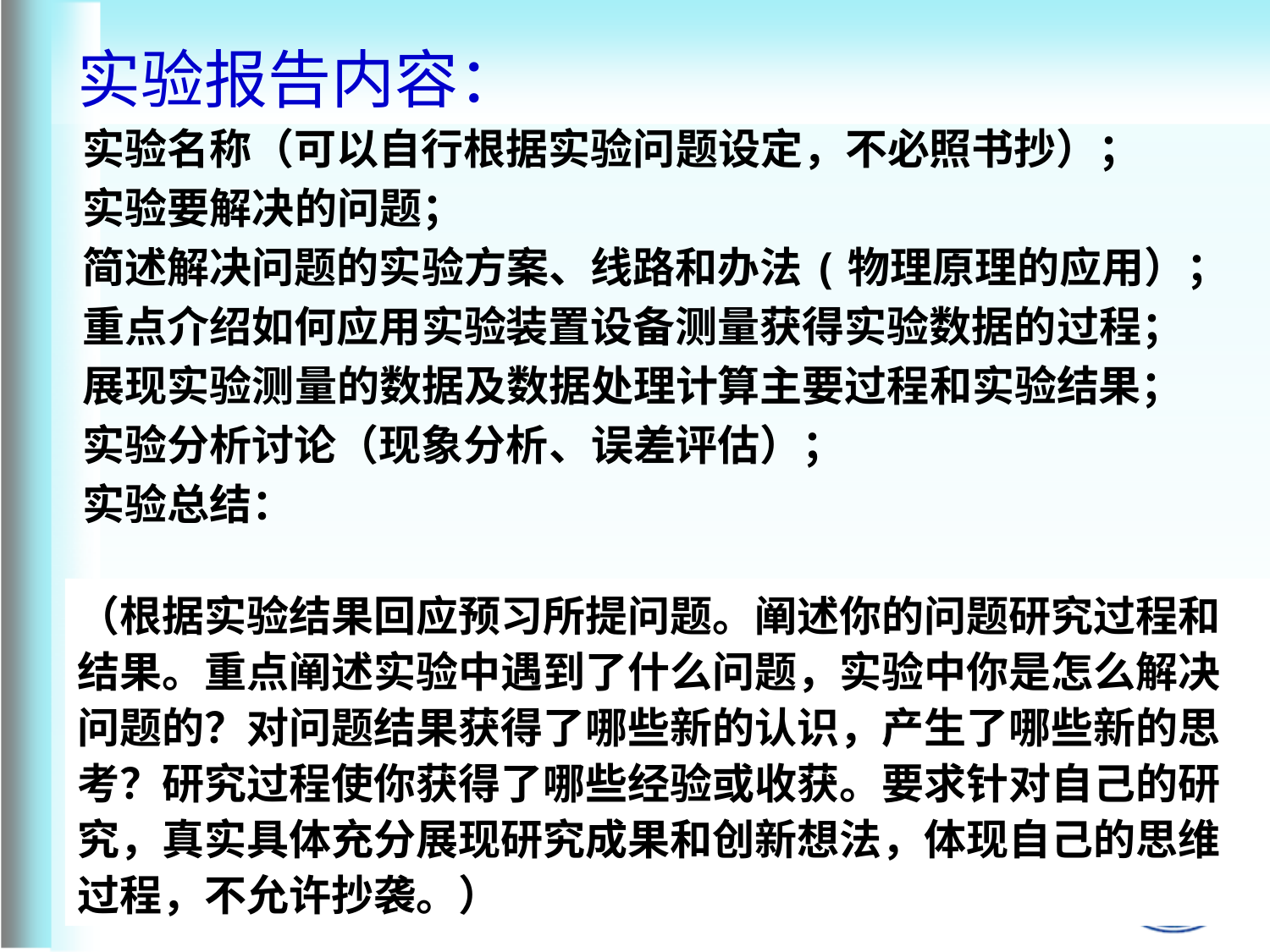

实验报告内容：
实验名称（可以自行根据实验问题设定，不必照书抄）；
实验要解决的问题；
简述解决问题的实验方案、线路和办法(物理原理的应用）；
重点介绍如何应用实验装置设备测量获得实验数据的过程；
展现实验测量的数据及数据处理计算主要过程和实验结果；
实验分析讨论（现象分析、误差评估）；
实验总结：
（根据实验结果回应预习所提问题。阐述你的问题研究过程和结果。重点阐述实验中遇到了什么问题，实验中你是怎么解决问题的？对问题结果获得了哪些新的认识，产生了哪些新的思考？研究过程使你获得了哪些经验或收获。要求针对自己的研究，真实具体充分展现研究成果和创新想法，体现自己的思维过程，不允许抄袭。）